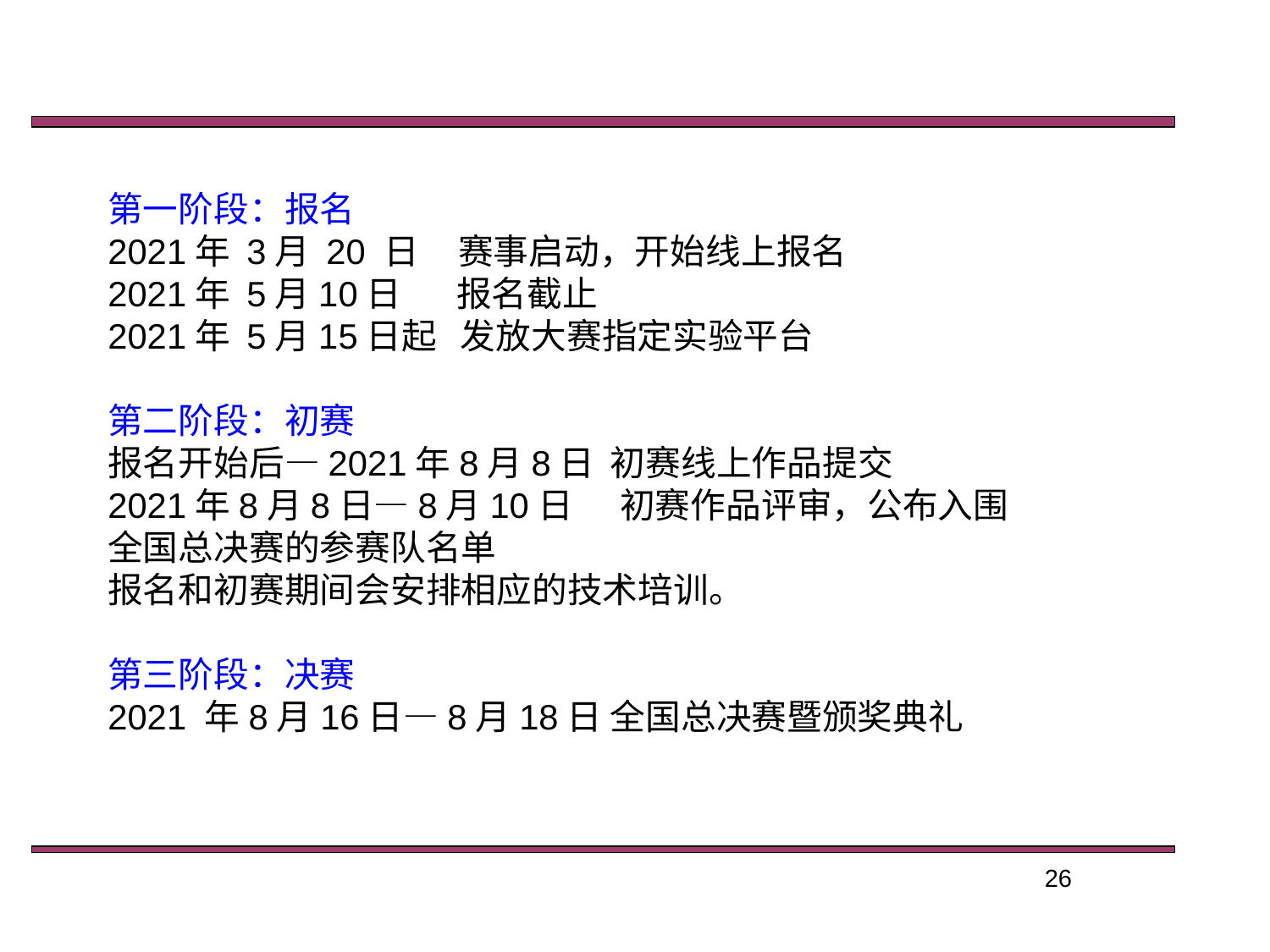

第一阶段：报名
2021年 3月 20 日     赛事启动，开始线上报名
2021年 5月10日       报名截止
2021年 5月15日起   发放大赛指定实验平台

第二阶段：初赛
报名开始后—2021年8月8日  初赛线上作品提交
2021年8月8日—8月10日      初赛作品评审，公布入围全国总决赛的参赛队名单
报名和初赛期间会安排相应的技术培训。

第三阶段：决赛
2021 年8月16日—8月18日 全国总决赛暨颁奖典礼
26